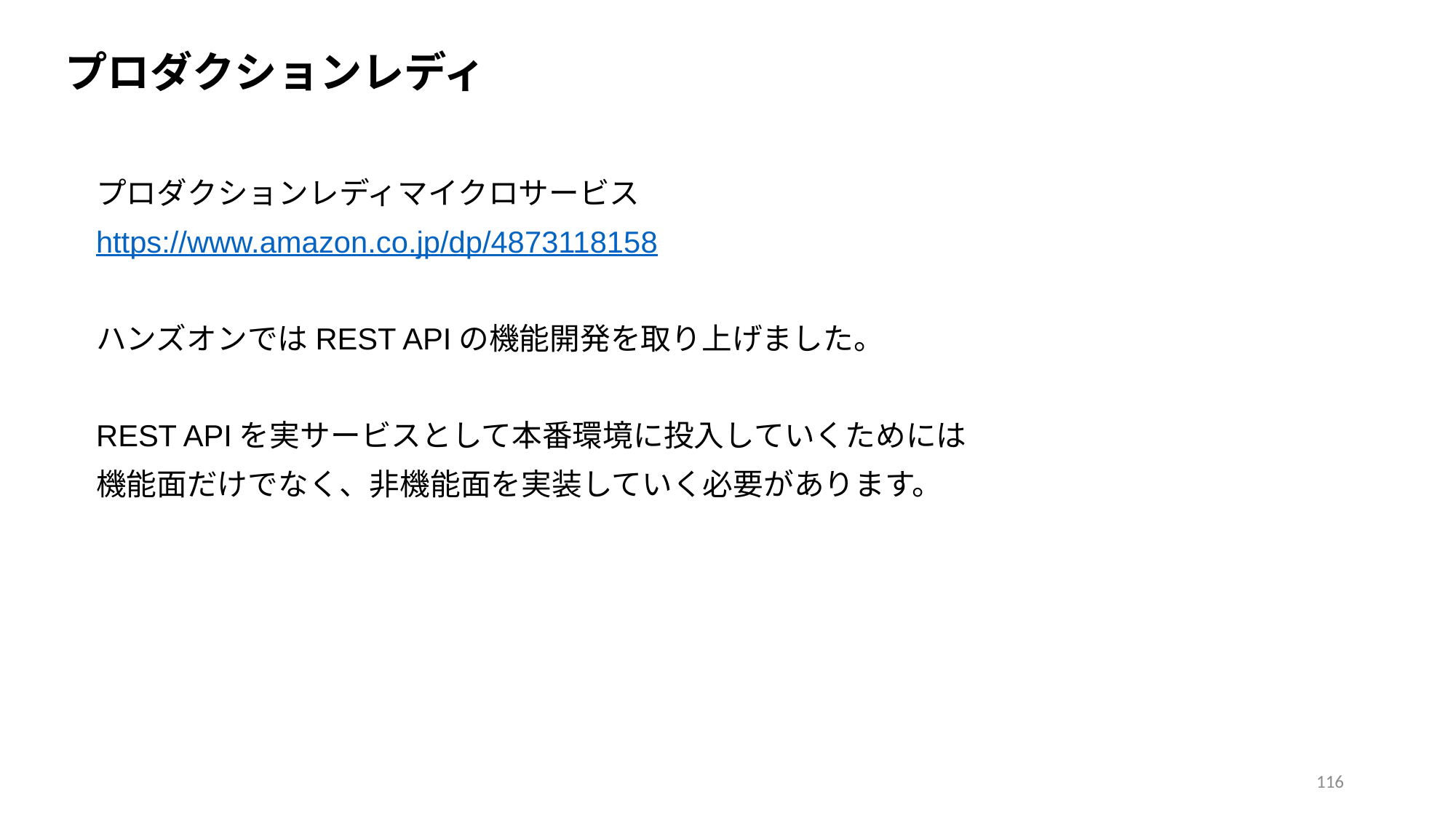

プロダクションレディ
プロダクションレディマイクロサービス
https://www.amazon.co.jp/dp/4873118158

ハンズオンではREST APIの機能開発を取り上げました。

REST APIを実サービスとして本番環境に投入していくためには
機能面だけでなく、非機能面を実装していく必要があります。

116